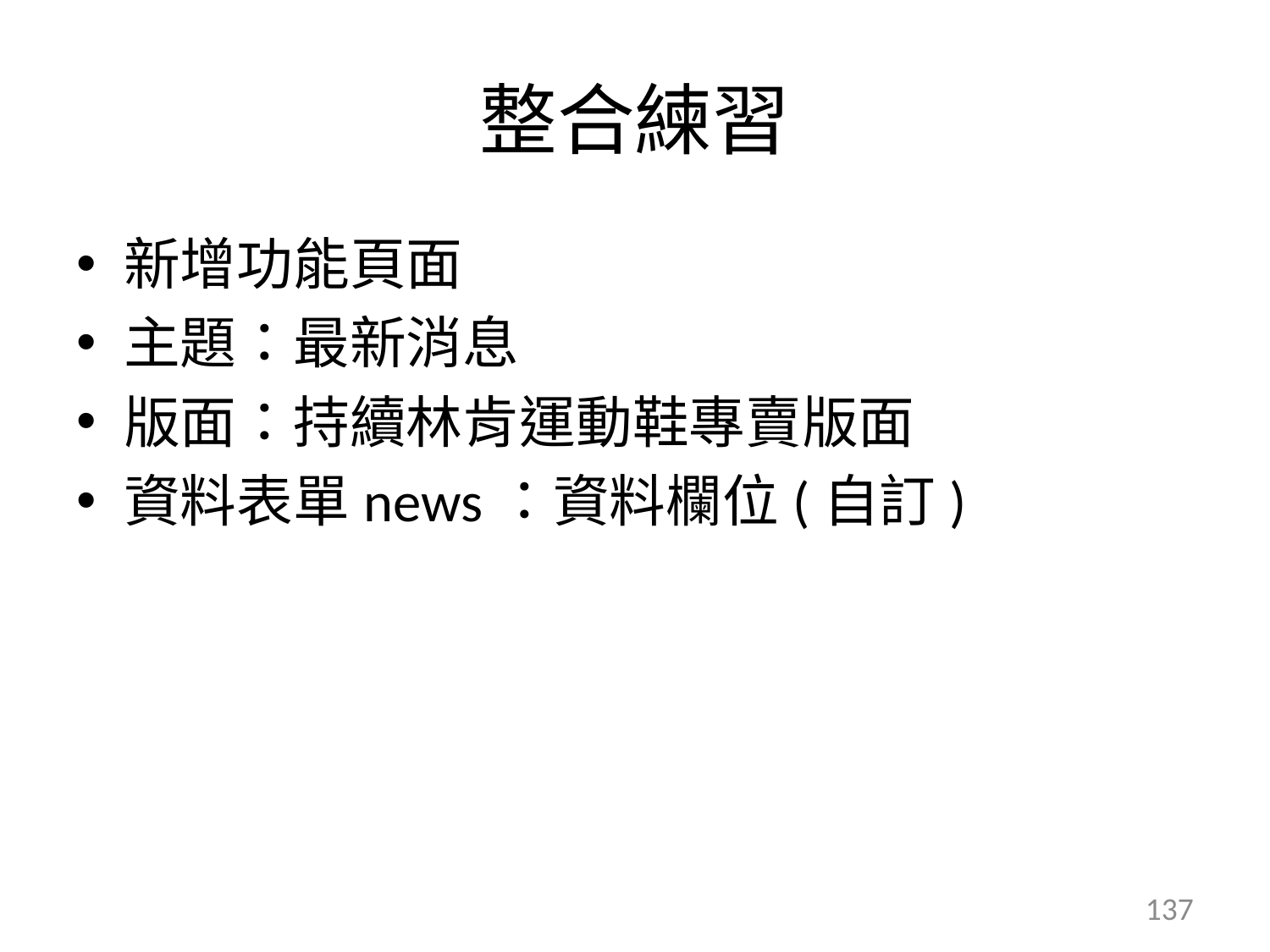

# 整合練習
新增功能頁面
主題：最新消息
版面：持續林肯運動鞋專賣版面
資料表單news：資料欄位(自訂)

137